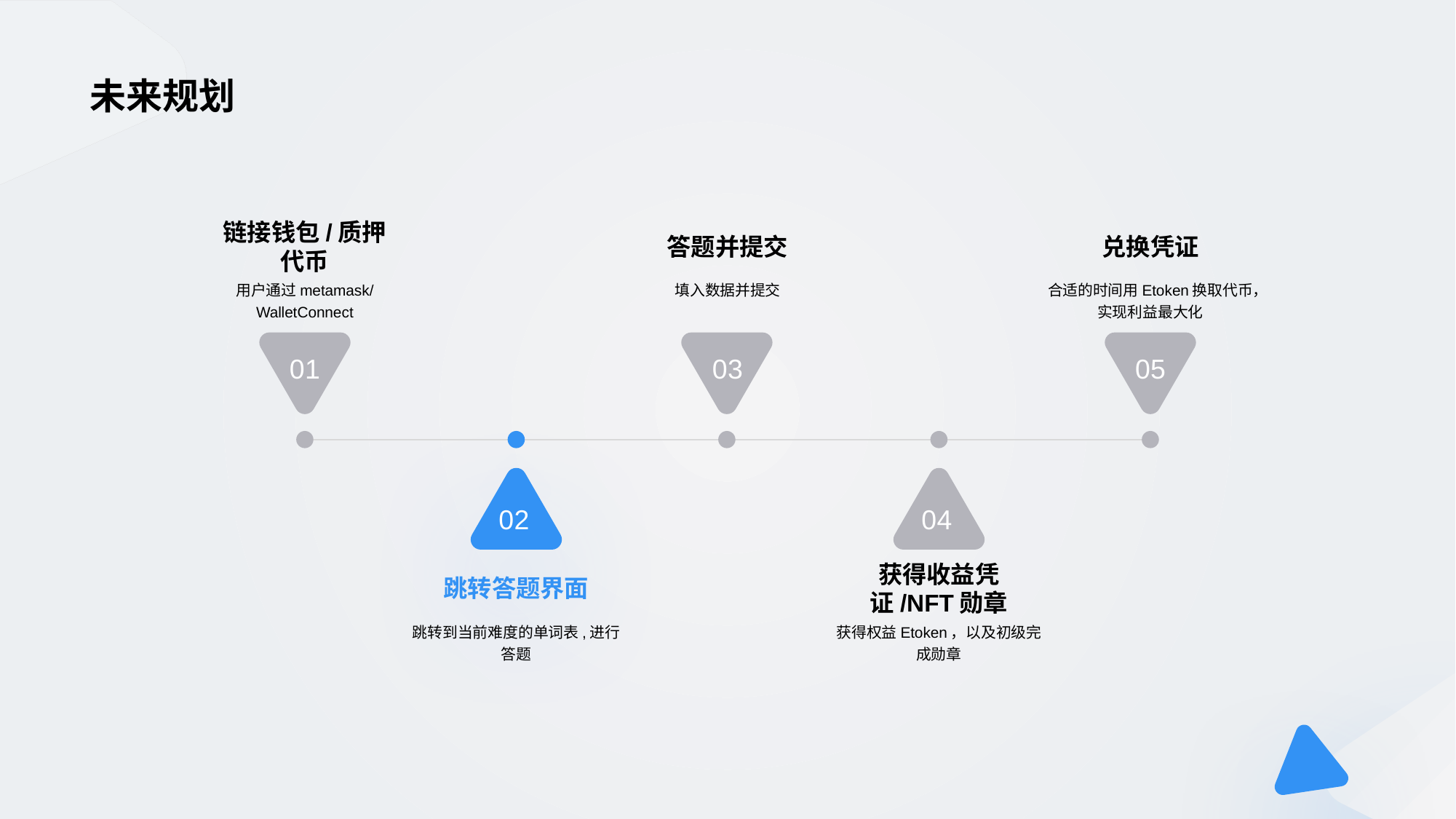

# 未 来规划
链接钱包/质押代币
答题并提交
兑换凭证
用户通过metamask/WalletConnect
填入数据并提交
合适的时间用Etoken换取代币，实现利益最大化

0 1
0 3
0 5

0 2
0 4
获得收益凭证/NFT勋章
跳转答题界面
跳转到当前难度的单词表,进行答题
获得权益Etoken，以及初级完成勋章